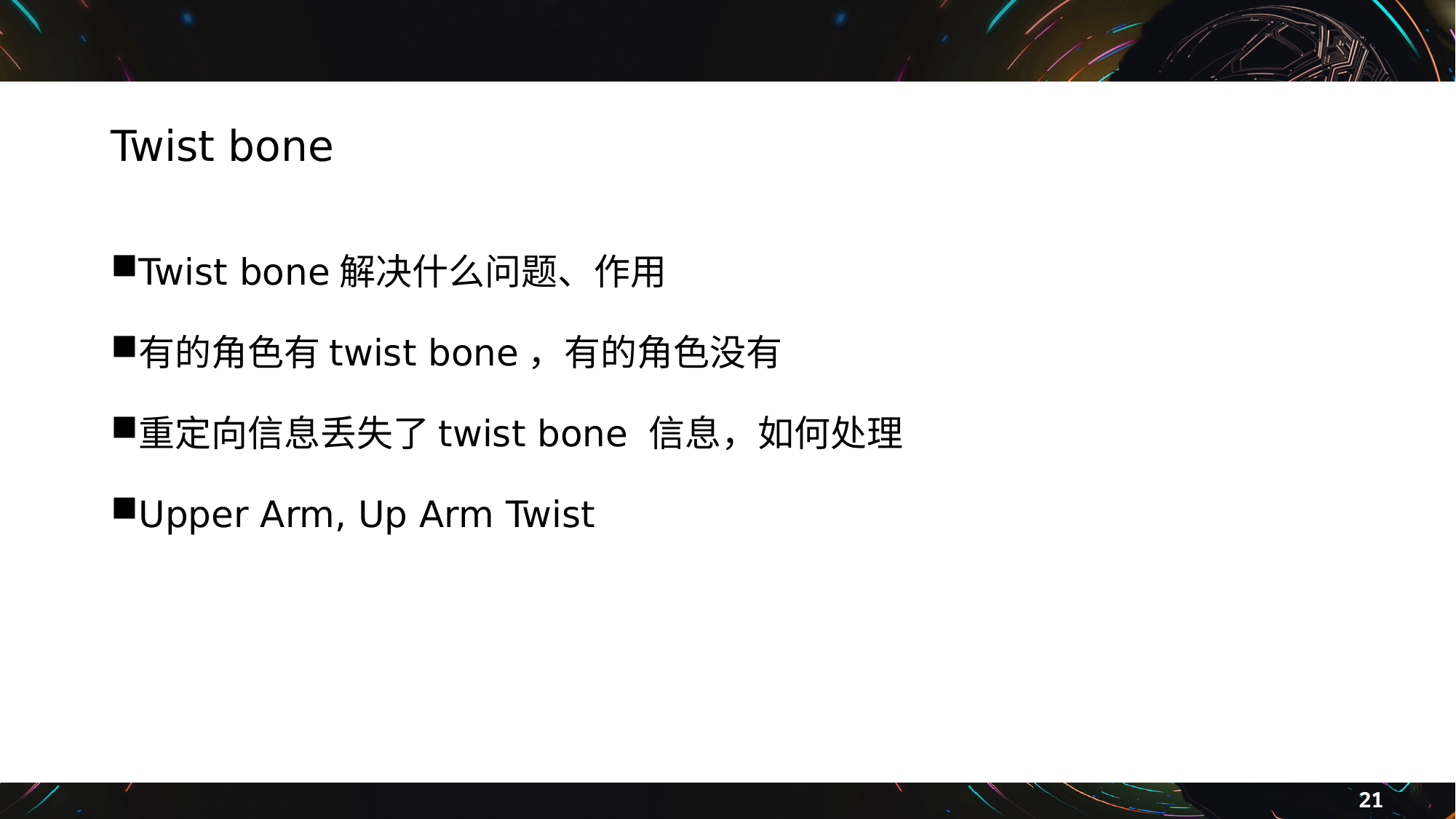

# Twist bone
Twist bone解决什么问题、作用
有的角色有twist bone，有的角色没有
重定向信息丢失了twist bone 信息，如何处理
Upper Arm, Up Arm Twist
21